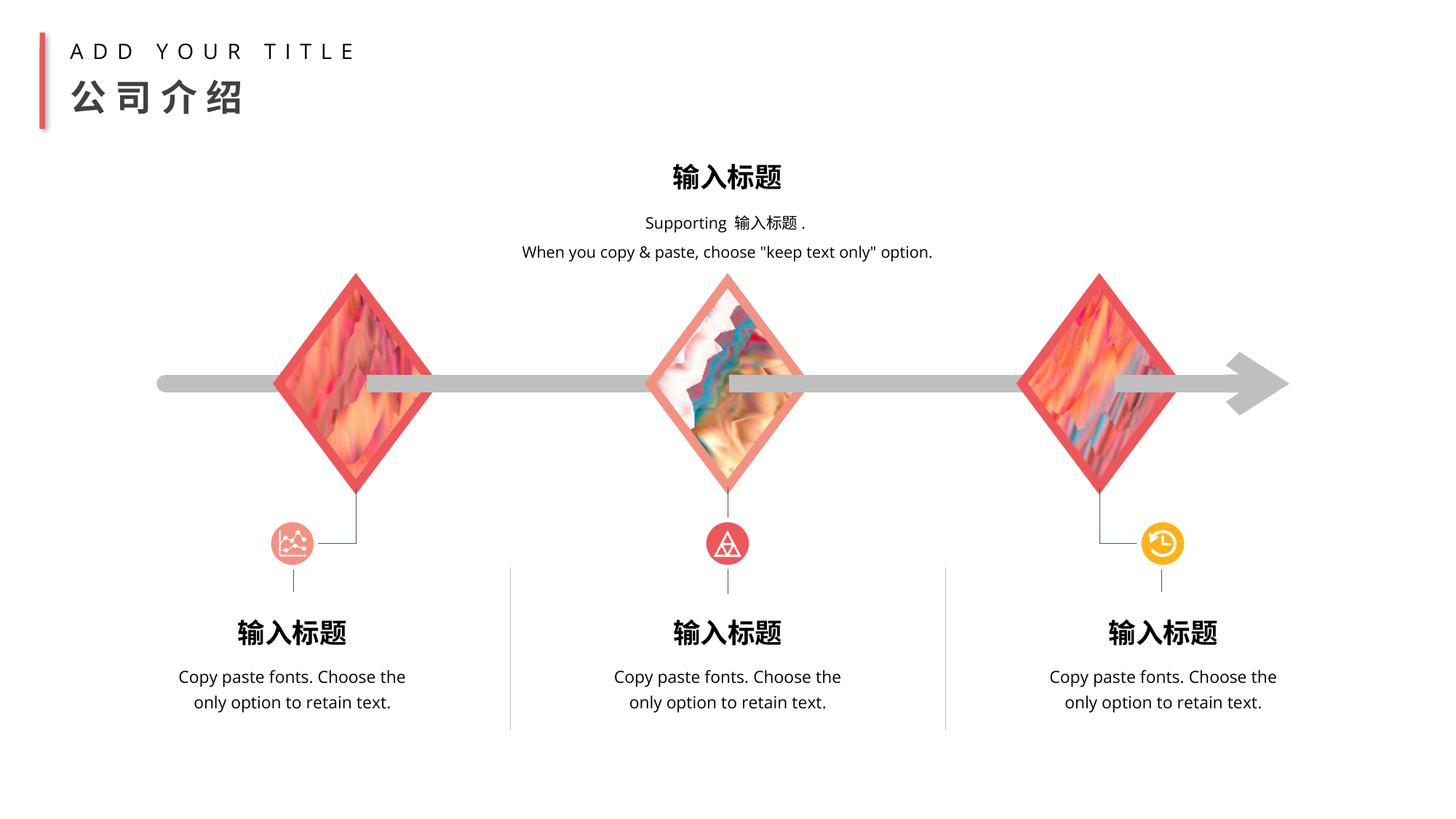

ADD YOUR TITLE
公司介绍
输入标题
Supporting 输入标题.
When you copy & paste, choose "keep text only" option.

输入标题
Copy paste fonts. Choose the only option to retain text.
输入标题
Copy paste fonts. Choose the only option to retain text.
输入标题
Copy paste fonts. Choose the only option to retain text.